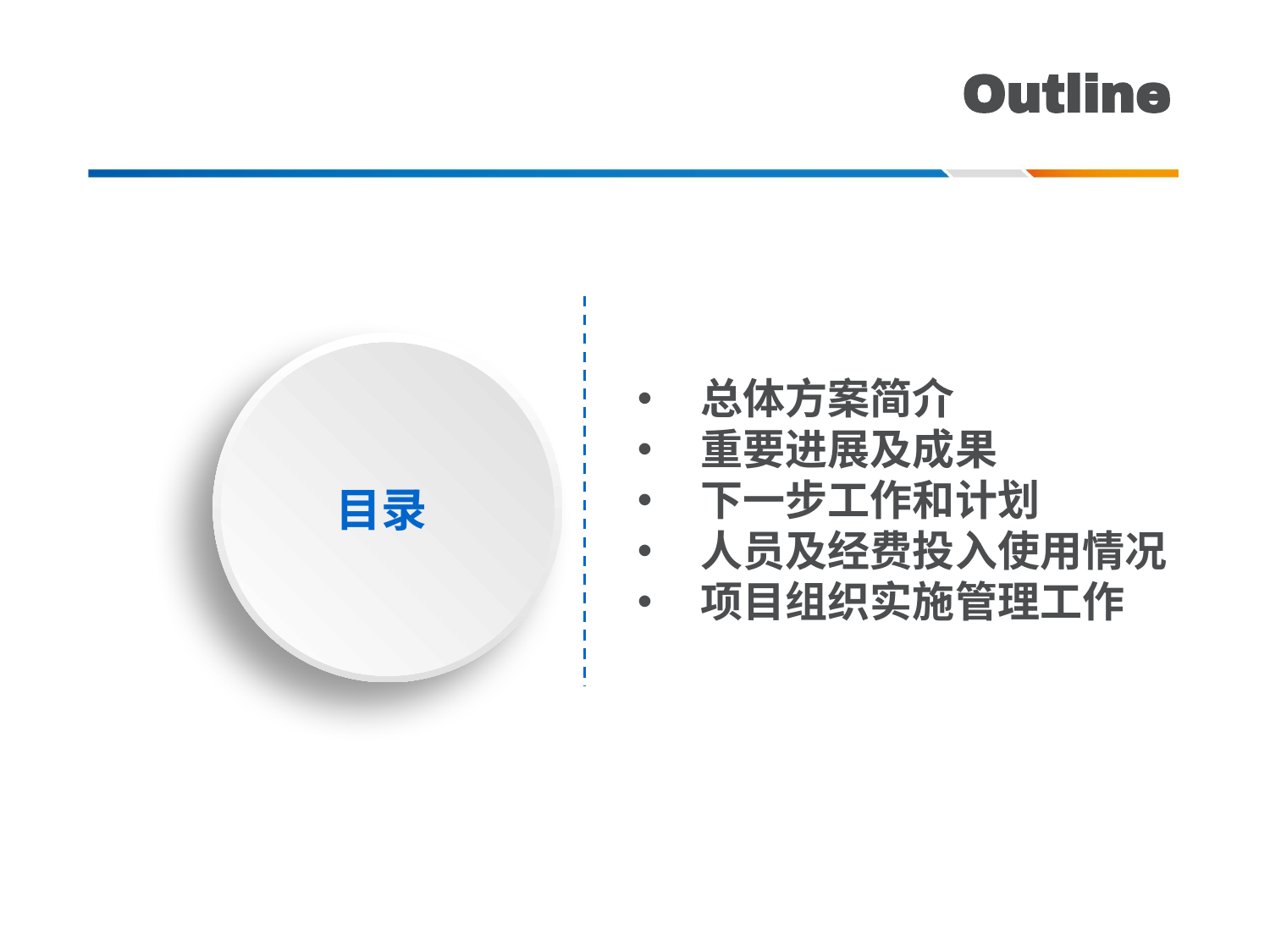

# Outline

总体方案简介
重要进展及成果
下一步工作和计划
人员及经费投入使用情况
项目组织实施管理工作
目录